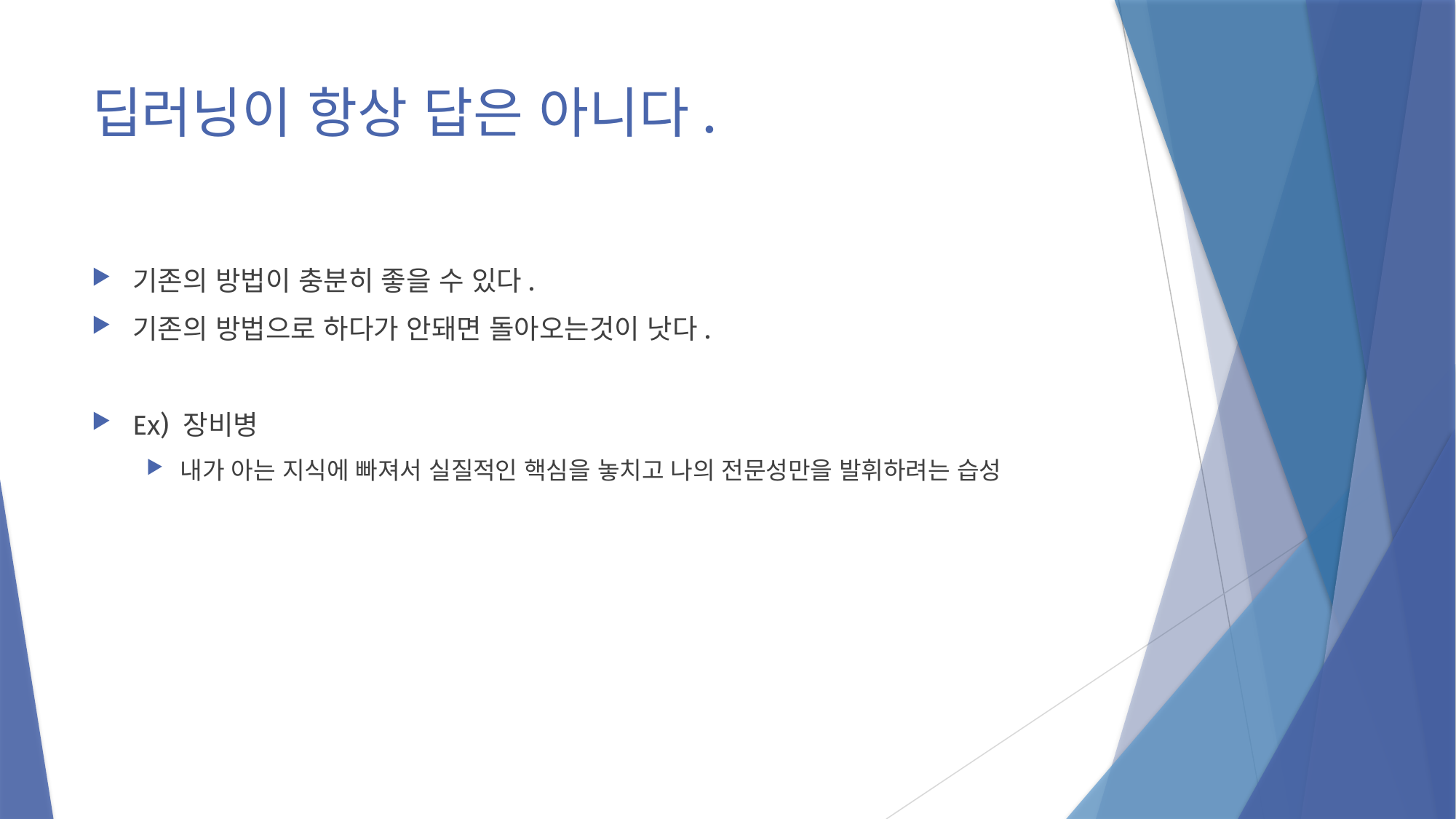

# 딥러닝이 항상 답은 아니다.
기존의 방법이 충분히 좋을 수 있다.
기존의 방법으로 하다가 안돼면 돌아오는것이 낫다.

Ex) 장비병
내가 아는 지식에 빠져서 실질적인 핵심을 놓치고 나의 전문성만을 발휘하려는 습성